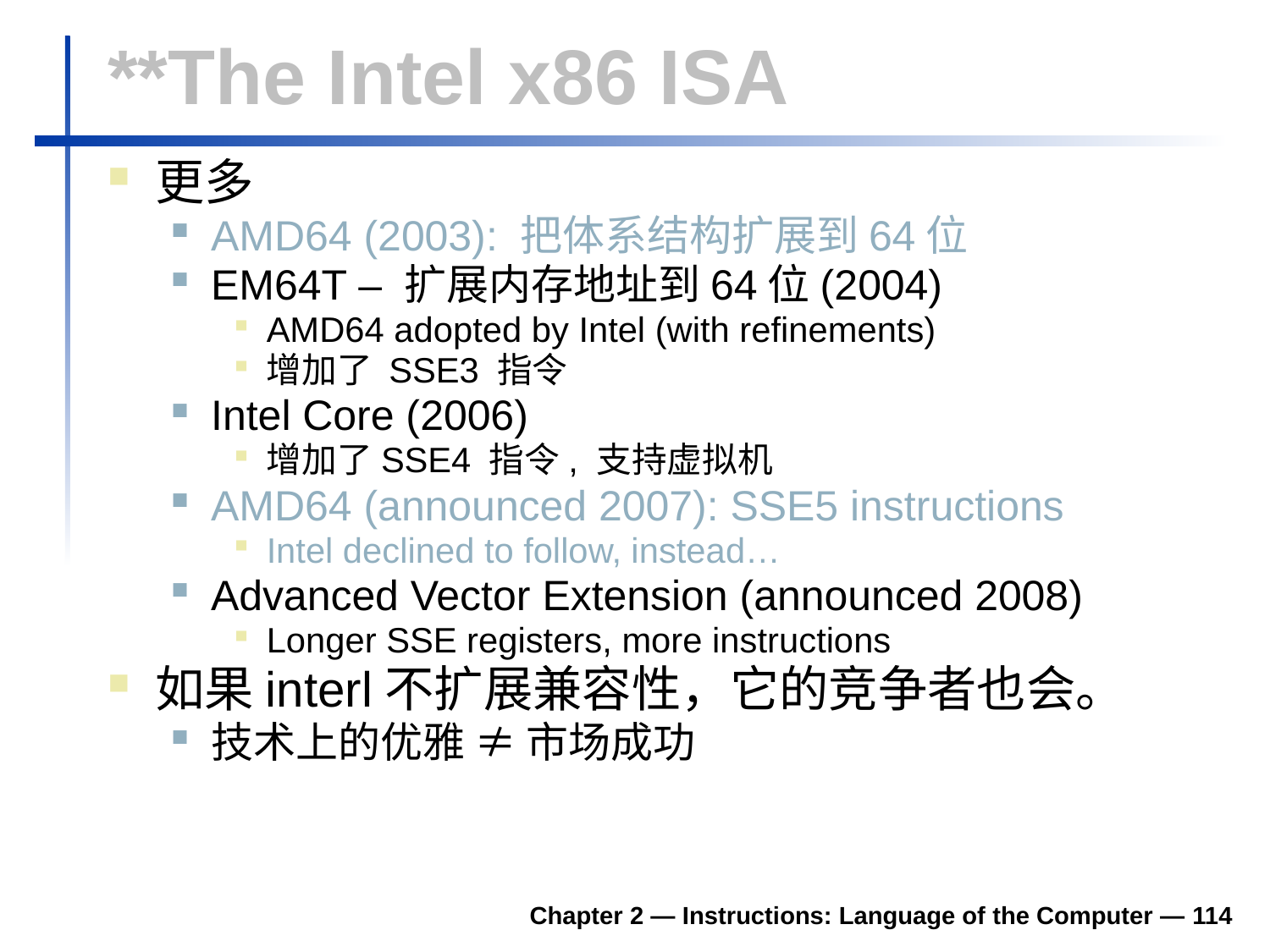

# **The Intel x86 ISA
更多
AMD64 (2003): 把体系结构扩展到64位
EM64T – 扩展内存地址到64位(2004)
AMD64 adopted by Intel (with refinements)
增加了 SSE3 指令
Intel Core (2006)
增加了SSE4 指令, 支持虚拟机
AMD64 (announced 2007): SSE5 instructions
Intel declined to follow, instead…
Advanced Vector Extension (announced 2008)
Longer SSE registers, more instructions
如果interl不扩展兼容性，它的竞争者也会。
技术上的优雅 ≠ 市场成功
Chapter 2 — Instructions: Language of the Computer — 114